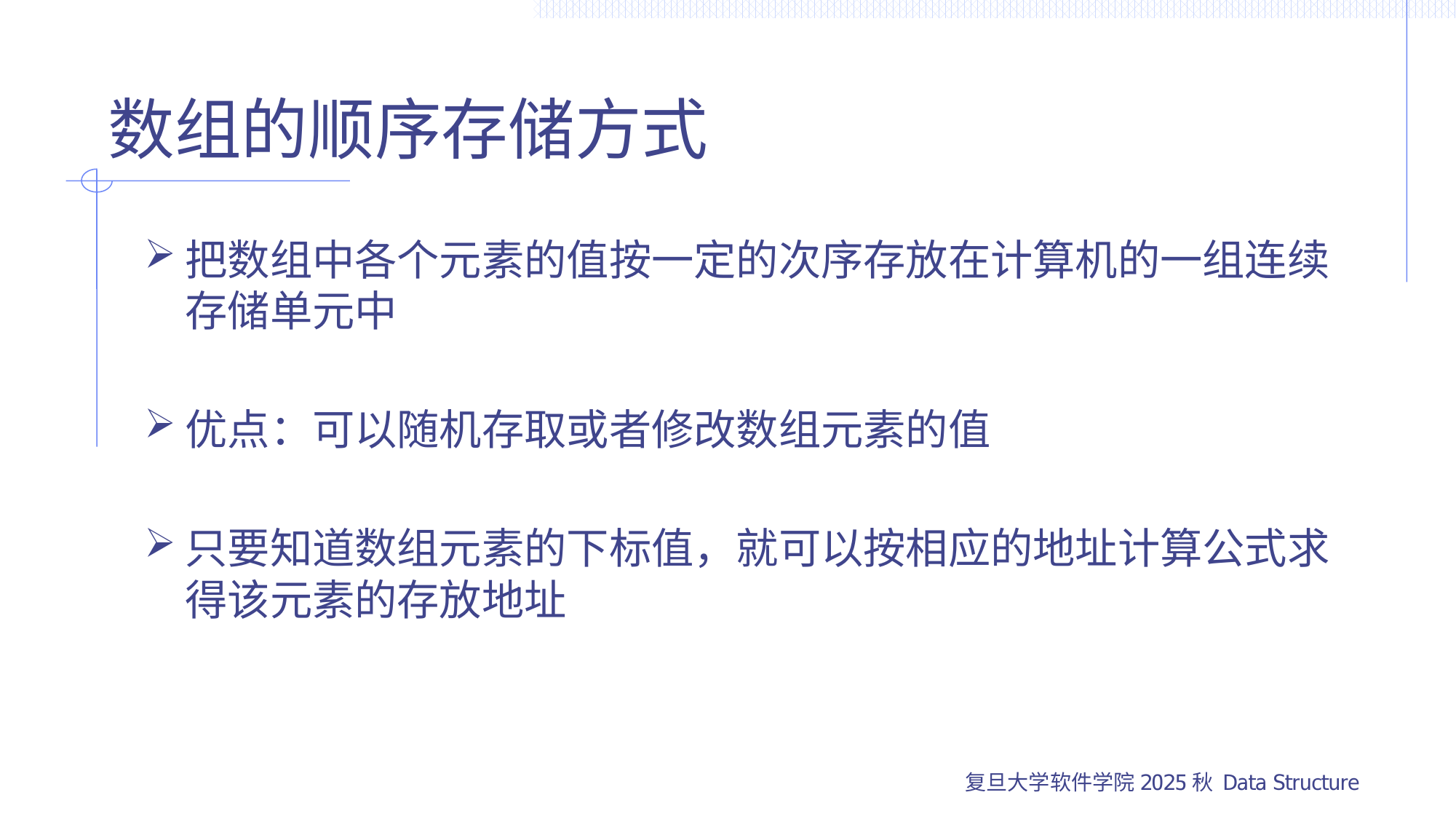

# 数组的顺序存储方式
把数组中各个元素的值按一定的次序存放在计算机的一组连续存储单元中

优点：可以随机存取或者修改数组元素的值

只要知道数组元素的下标值，就可以按相应的地址计算公式求得该元素的存放地址